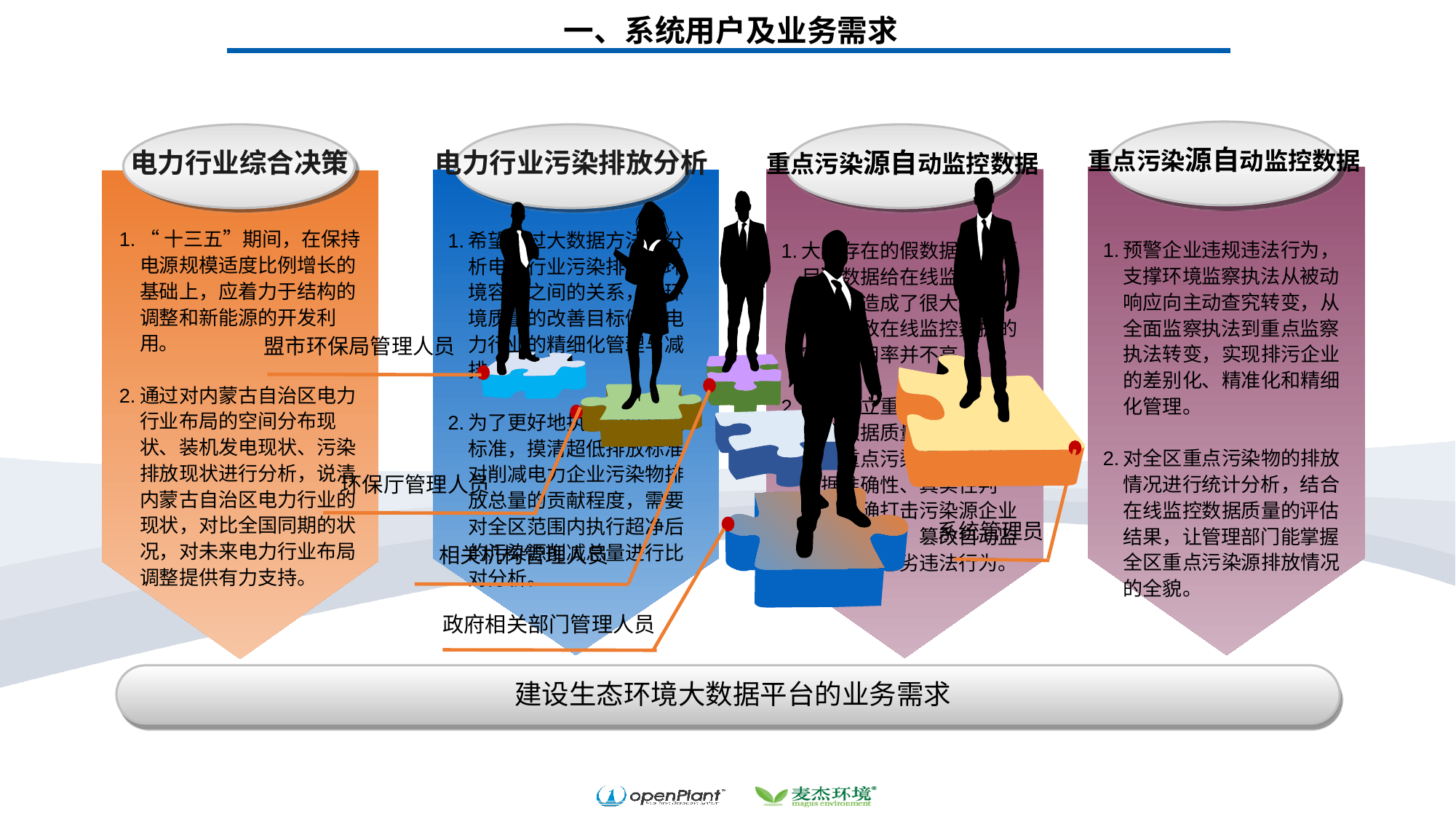

一、系统用户及业务需求

重点污染源自动监控数据

预警企业违规违法行为，支撑环境监察执法从被动响应向主动查究转变，从全面监察执法到重点监察执法转变，实现排污企业的差别化、精准化和精细化管理。

对全区重点污染物的排放情况进行统计分析，结合在线监控数据质量的评估结果，让管理部门能掌握全区重点污染源排放情况的全貌。

电力行业综合决策
电力行业污染排放分析
重点污染源自动监控数据

“十三五”期间，在保持电源规模适度比例增长的基础上，应着力于结构的调整和新能源的开发利用。

通过对内蒙古自治区电力行业布局的空间分布现状、装机发电现状、污染排放现状进行分析，说清内蒙古自治区电力行业的现状，对比全国同期的状况，对未来电力行业布局调整提供有力支持。
希望通过大数据方法，分析电力行业污染排放与环境容量之间的关系，从环境质量的改善目标倒逼电力行业的精细化管理与减排。

为了更好地执行超低排放标准，摸清超低排放标准对削减电力企业污染物排放总量的贡献程度，需要对全区范围内执行超净后的污染源削减总量进行比对分析。
大量存在的假数据、“僵尸”数据给在线监控数据的应用造成了很大的困难，导致在线监控数据的实际应用率并不高。

需要建立重点污染源自动监控数据质量评估体系，实现重点污染源自动监控数据准确性、真实性判断，精确打击污染源企业的偷排漏排、篡改自动监控数据等恶劣违法行为。

建设生态环境大数据平台的业务需求

盟市环保局管理人员

环保厅管理人员

系统管理员

相关机构管理人员
政府相关部门管理人员